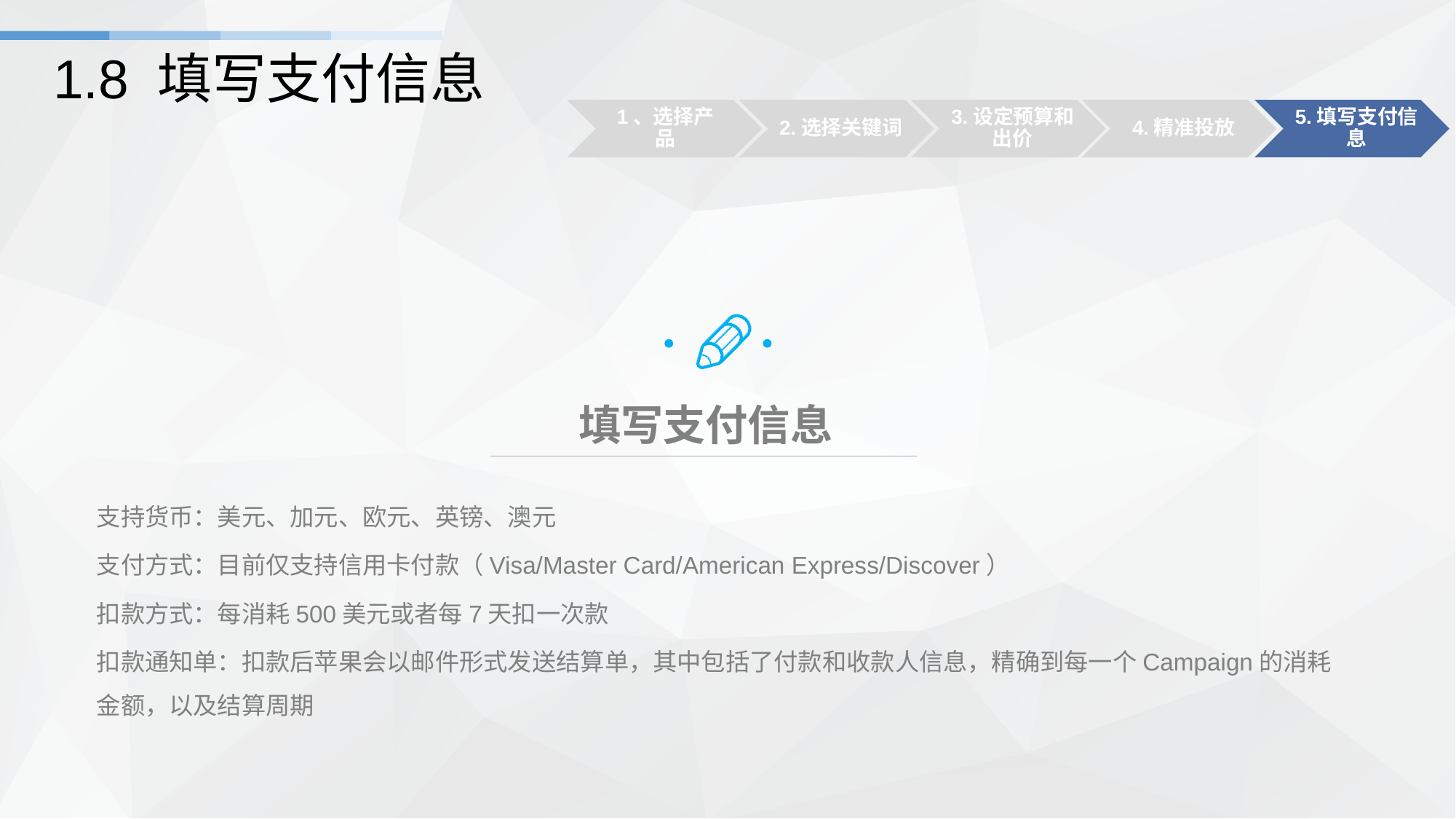

# 1.8 填写支付信息

1、选择产品

2.选择关键词

3.设定预算和出价

4.精准投放

5.填写支付信息

填写支付信息
支持货币：美元、加元、欧元、英镑、澳元
支付方式：目前仅支持信用卡付款（Visa/Master Card/American Express/Discover）
扣款方式：每消耗500美元或者每7天扣一次款
扣款通知单：扣款后苹果会以邮件形式发送结算单，其中包括了付款和收款人信息，精确到每一个Campaign的消耗金额，以及结算周期